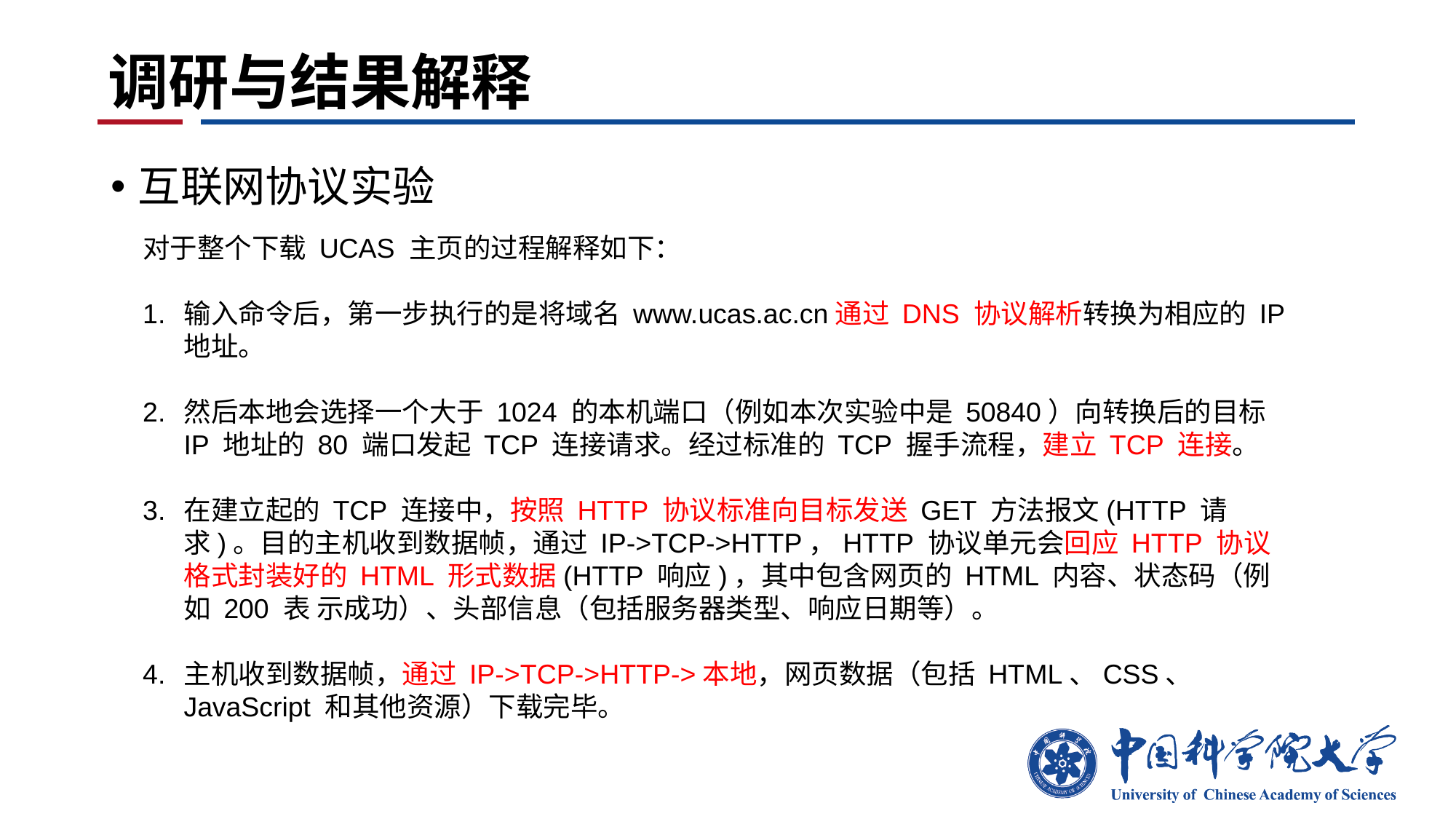

# 调研与结果解释
互联网协议实验

对于整个下载 UCAS 主页的过程解释如下：

输入命令后，第一步执行的是将域名 www.ucas.ac.cn通过 DNS 协议解析转换为相应的 IP 地址。

然后本地会选择一个大于 1024 的本机端口（例如本次实验中是 50840）向转换后的目标 IP 地址的 80 端口发起 TCP 连接请求。经过标准的 TCP 握手流程，建立 TCP 连接。

在建立起的 TCP 连接中，按照 HTTP 协议标准向目标发送 GET 方法报文(HTTP 请求)。目的主机收到数据帧，通过 IP->TCP->HTTP，HTTP 协议单元会回应 HTTP 协议格式封装好的 HTML 形式数据(HTTP 响应)，其中包含网页的 HTML 内容、状态码（例如 200 表 示成功）、头部信息（包括服务器类型、响应日期等）。

主机收到数据帧，通过 IP->TCP->HTTP->本地，网页数据（包括 HTML、CSS、 JavaScript 和其他资源）下载完毕。